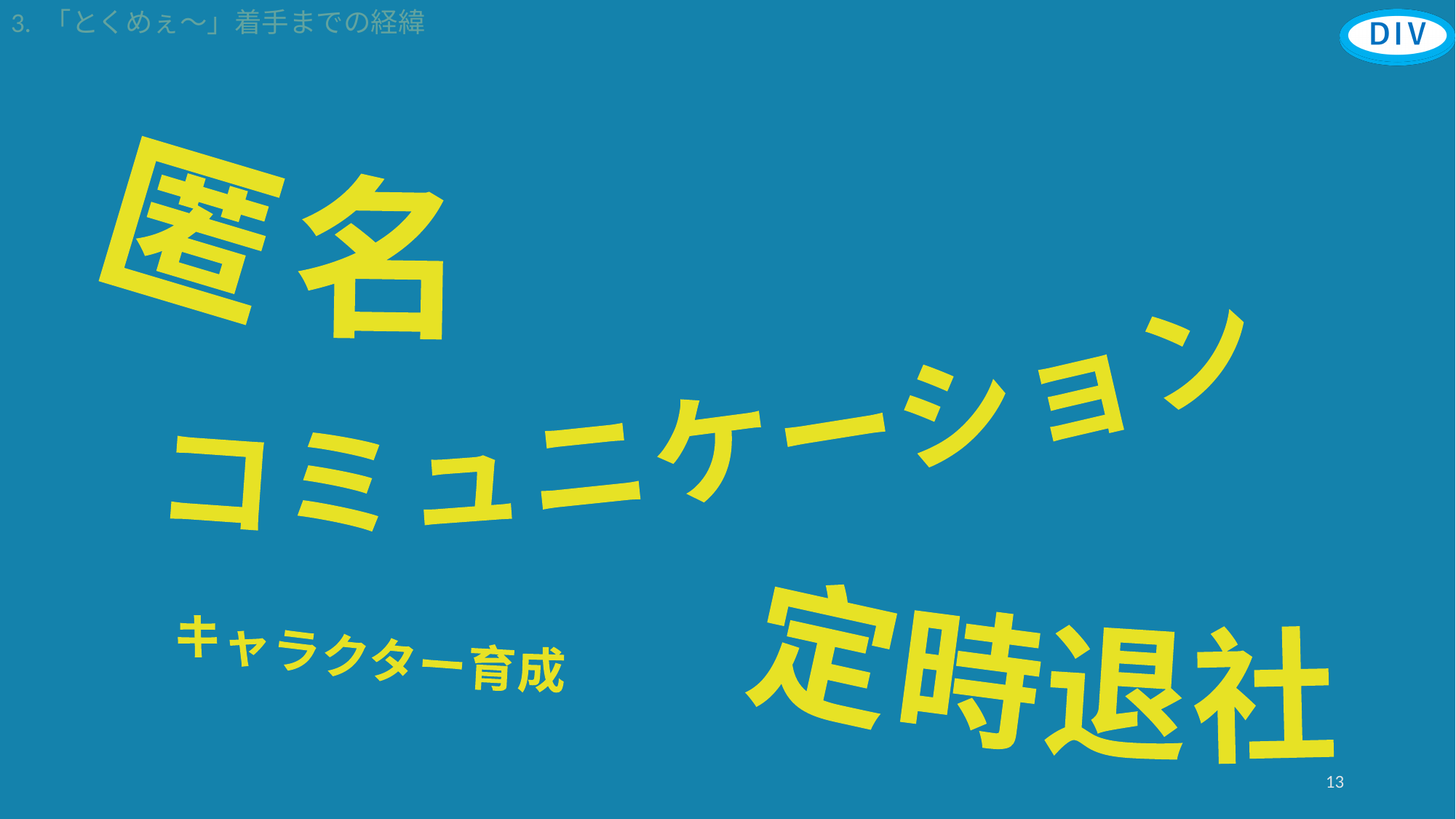

3. 「とくめぇ～」着手までの経緯
匿名
コミュニケーション
定時退社
キャラクター育成
13